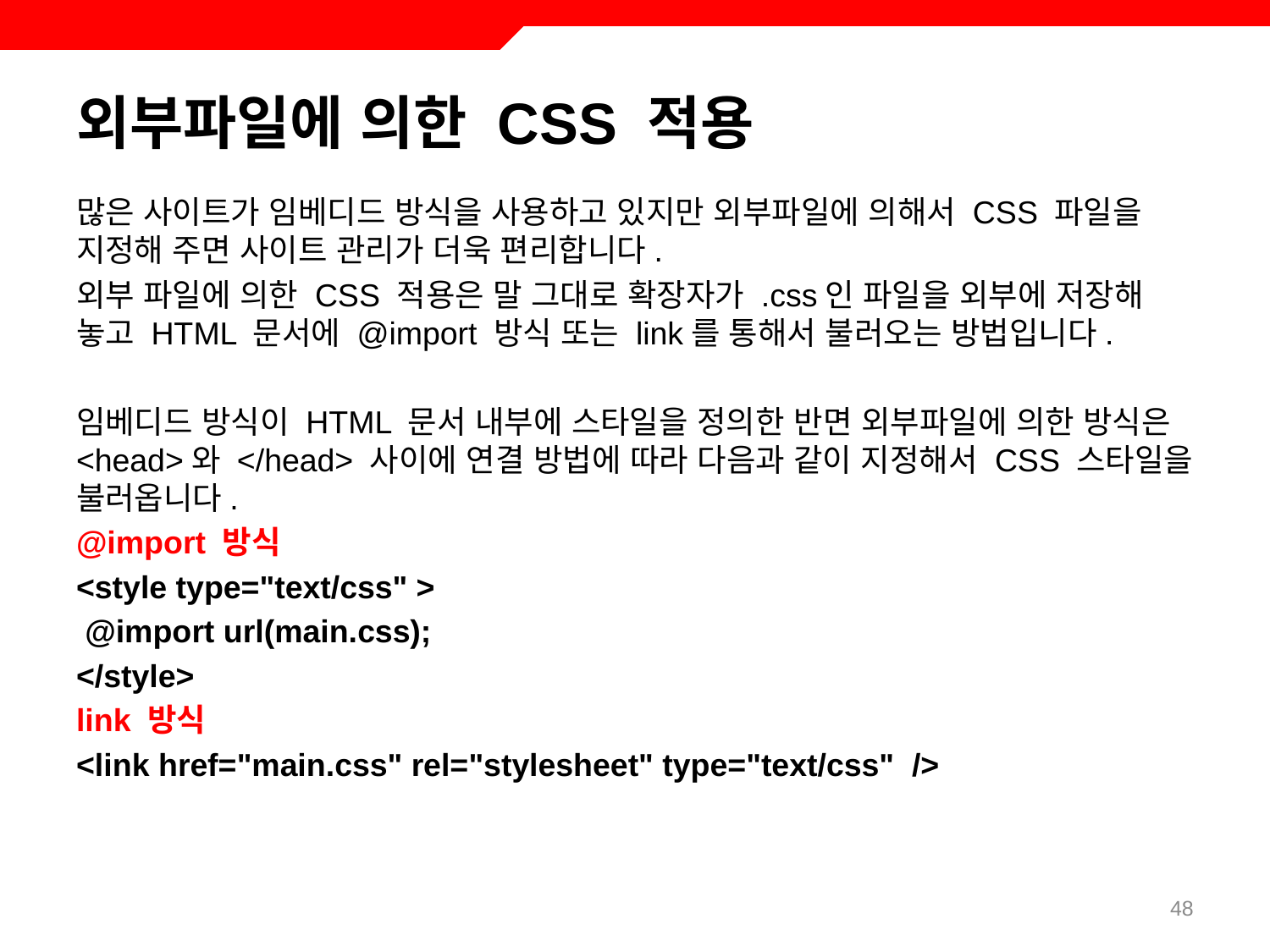

# 외부파일에 의한 CSS 적용
많은 사이트가 임베디드 방식을 사용하고 있지만 외부파일에 의해서 CSS 파일을 지정해 주면 사이트 관리가 더욱 편리합니다.
외부 파일에 의한 CSS 적용은 말 그대로 확장자가 .css인 파일을 외부에 저장해 놓고 HTML 문서에 @import 방식 또는 link를 통해서 불러오는 방법입니다.

임베디드 방식이 HTML 문서 내부에 스타일을 정의한 반면 외부파일에 의한 방식은 <head>와 </head> 사이에 연결 방법에 따라 다음과 같이 지정해서 CSS 스타일을 불러옵니다.
@import 방식
<style type="text/css" >
 @import url(main.css);
</style>
link 방식
<link href="main.css" rel="stylesheet" type="text/css"  />

48